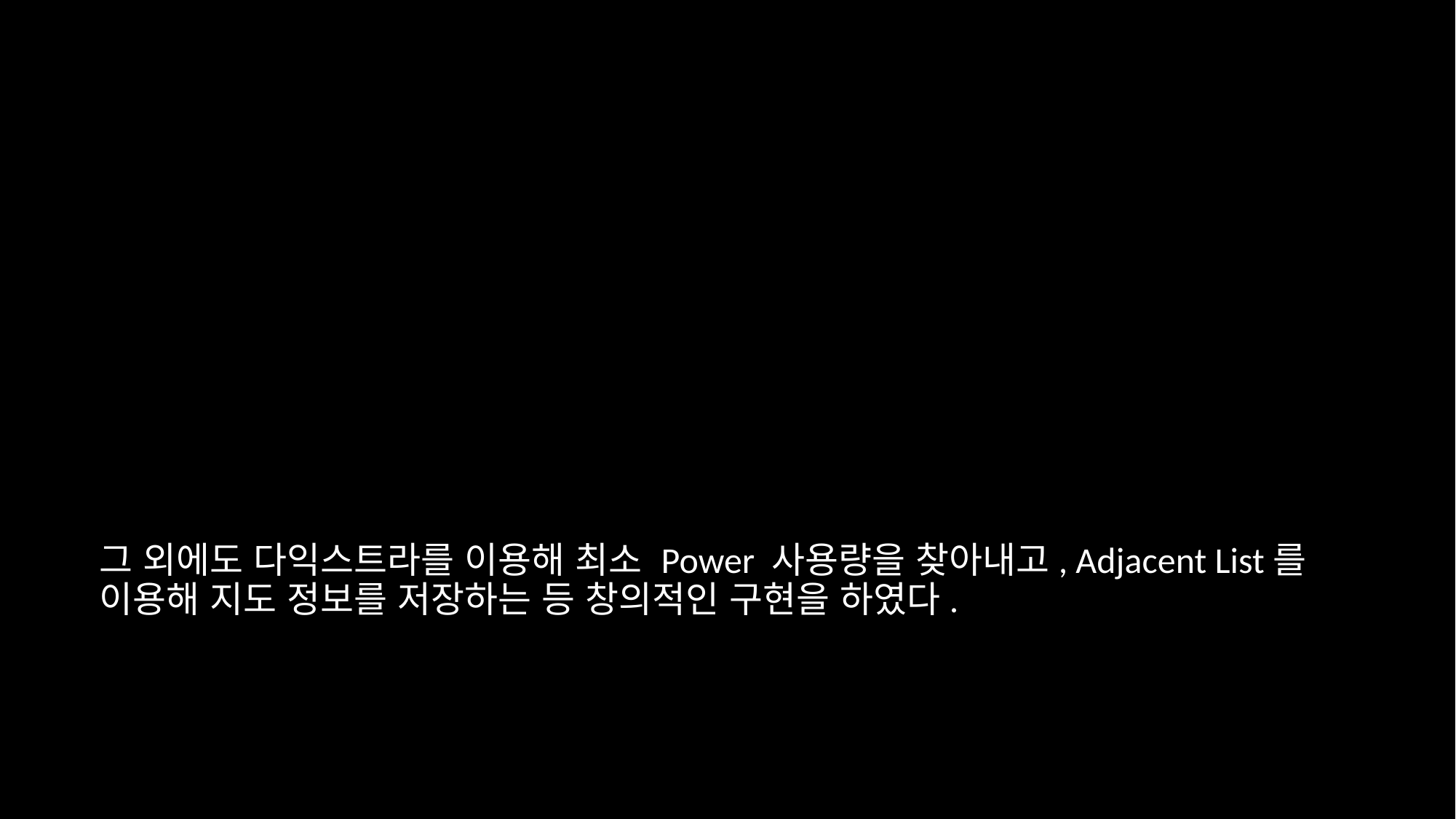

# 그 외에도 다익스트라를 이용해 최소 Power 사용량을 찾아내고, Adjacent List를 이용해 지도 정보를 저장하는 등 창의적인 구현을 하였다.